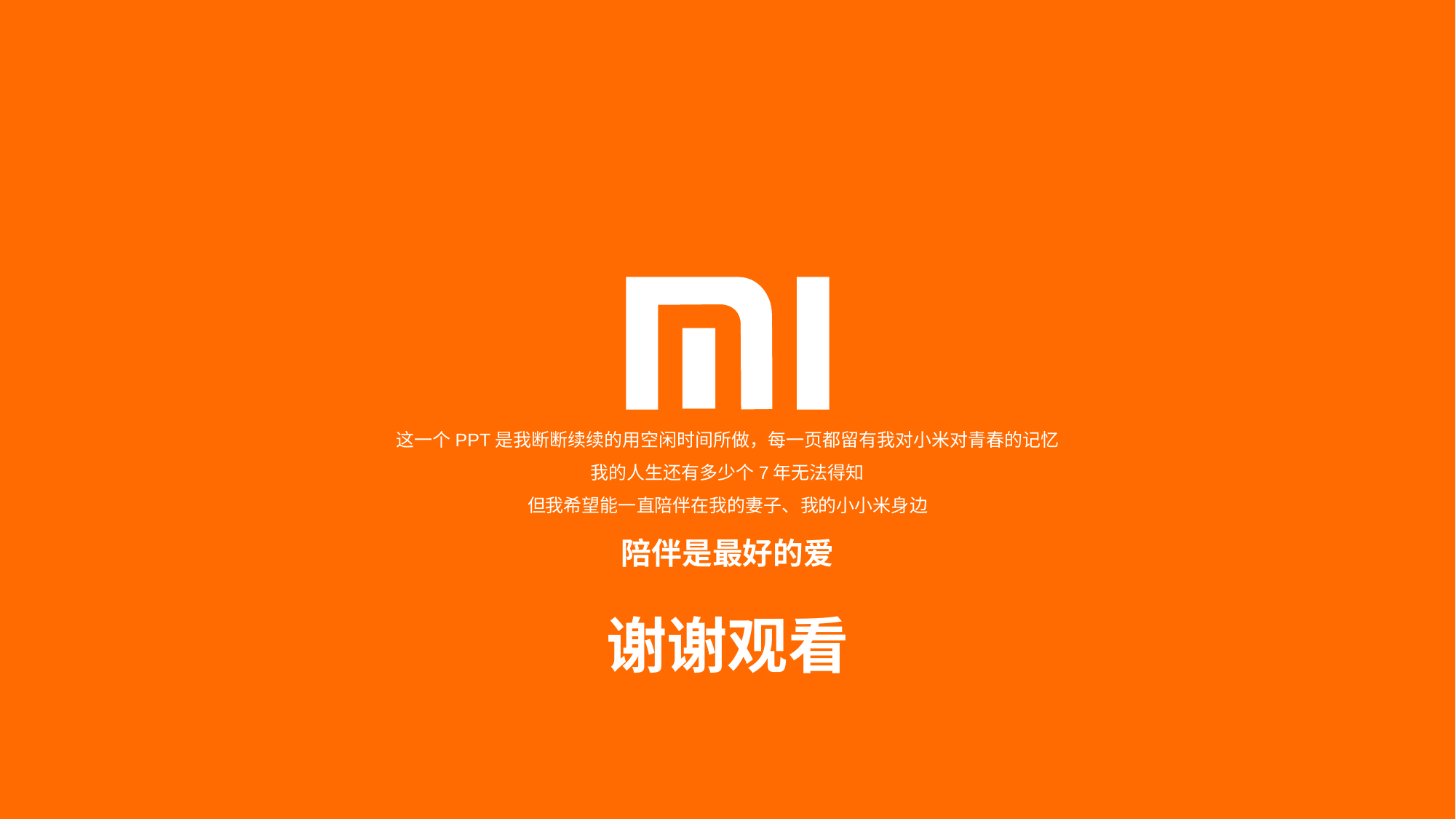

这一个PPT是我断断续续的用空闲时间所做，每一页都留有我对小米对青春的记忆
我的人生还有多少个7年无法得知
但我希望能一直陪伴在我的妻子、我的小小米身边
陪伴是最好的爱
谢谢观看